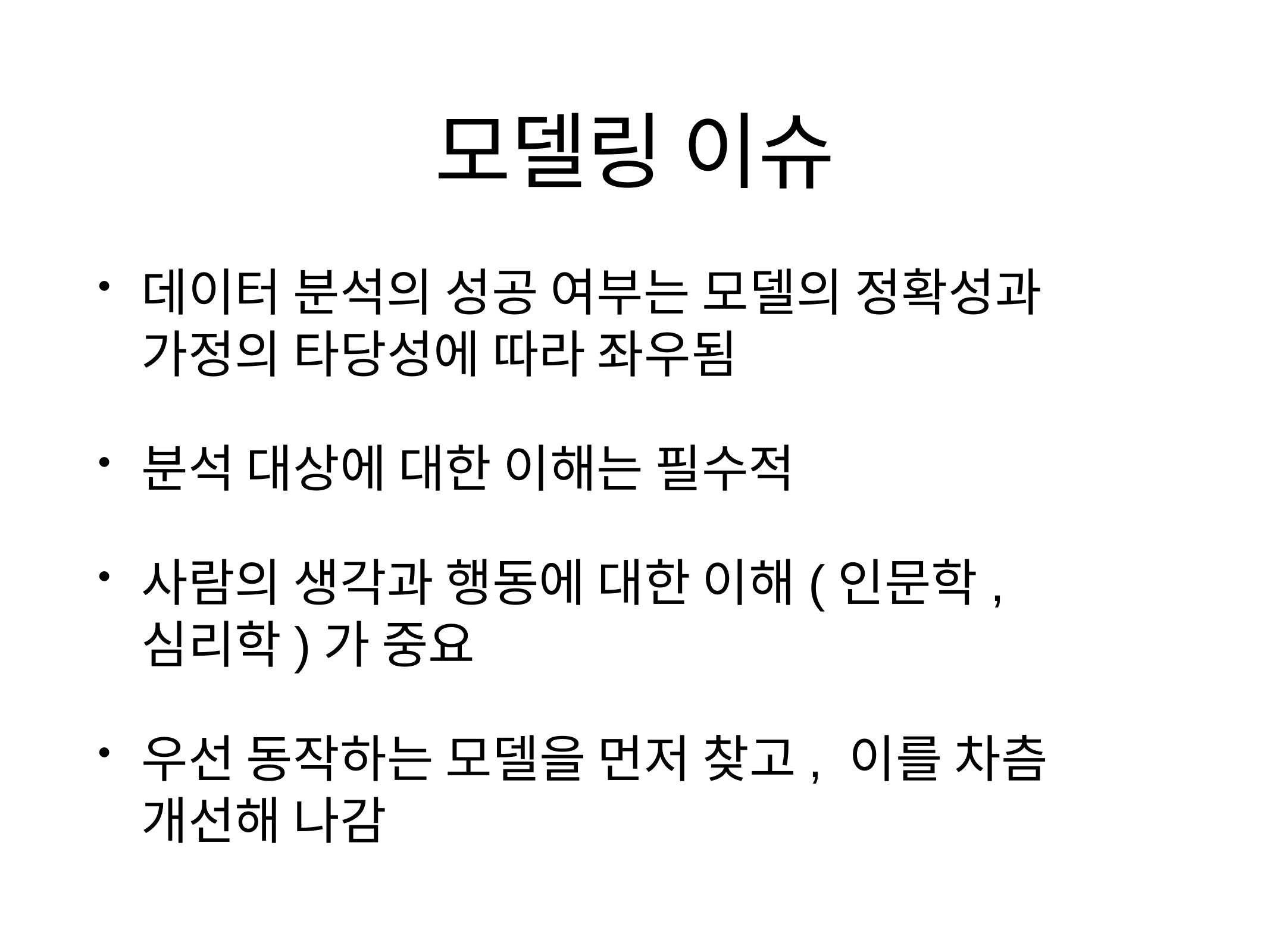

# 모델링 이슈
데이터 분석의 성공 여부는 모델의 정확성과 가정의 타당성에 따라 좌우됨
분석 대상에 대한 이해는 필수적
사람의 생각과 행동에 대한 이해(인문학, 심리학)가 중요
우선 동작하는 모델을 먼저 찾고, 이를 차츰 개선해 나감
58